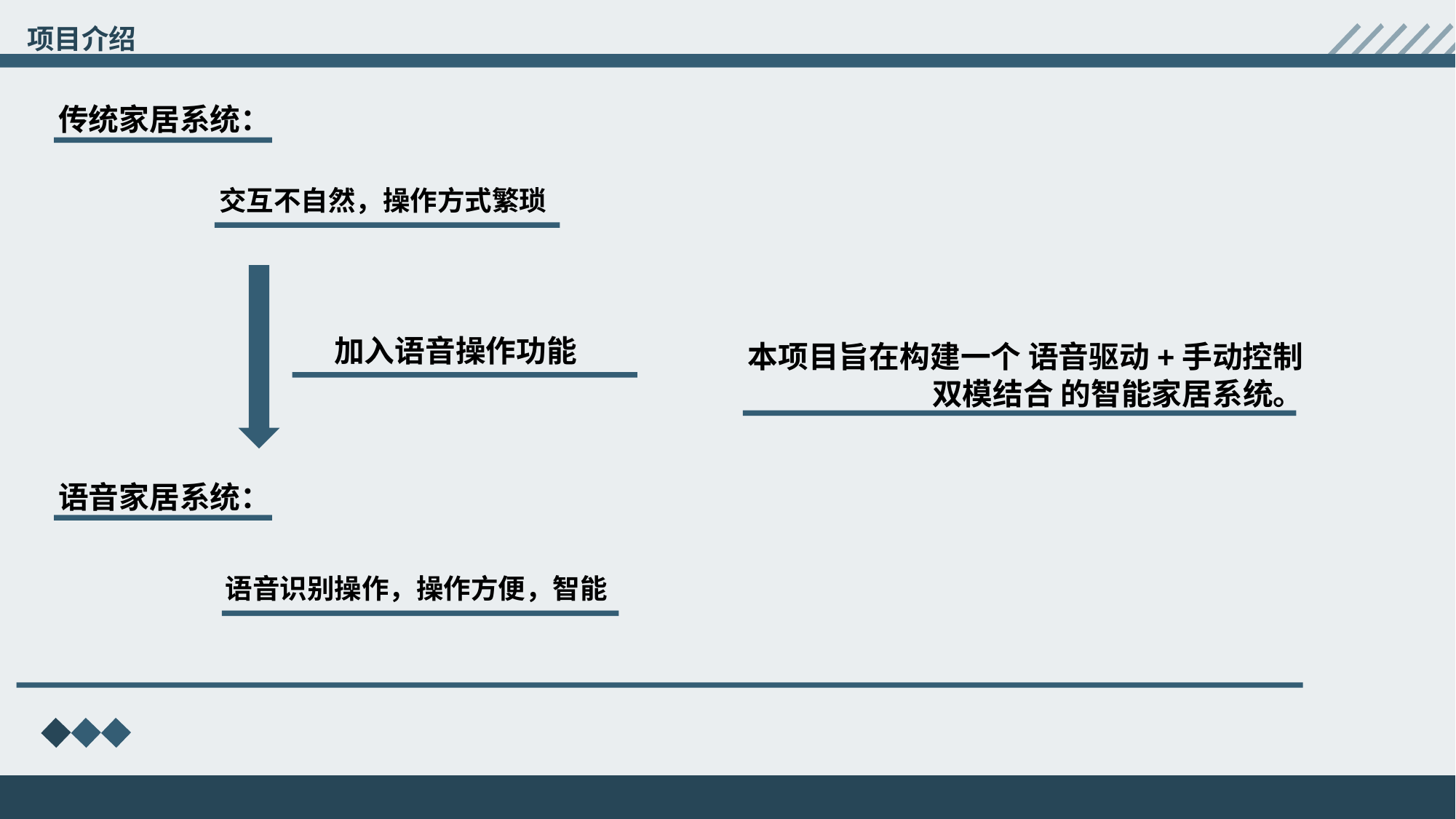

项目介绍

传统家居系统：

交互不自然，操作方式繁琐

加入语音操作功能

本项目旨在构建一个 语音驱动+手动控制双模结合 的智能家居系统。

语音家居系统：

语音识别操作，操作方便，智能